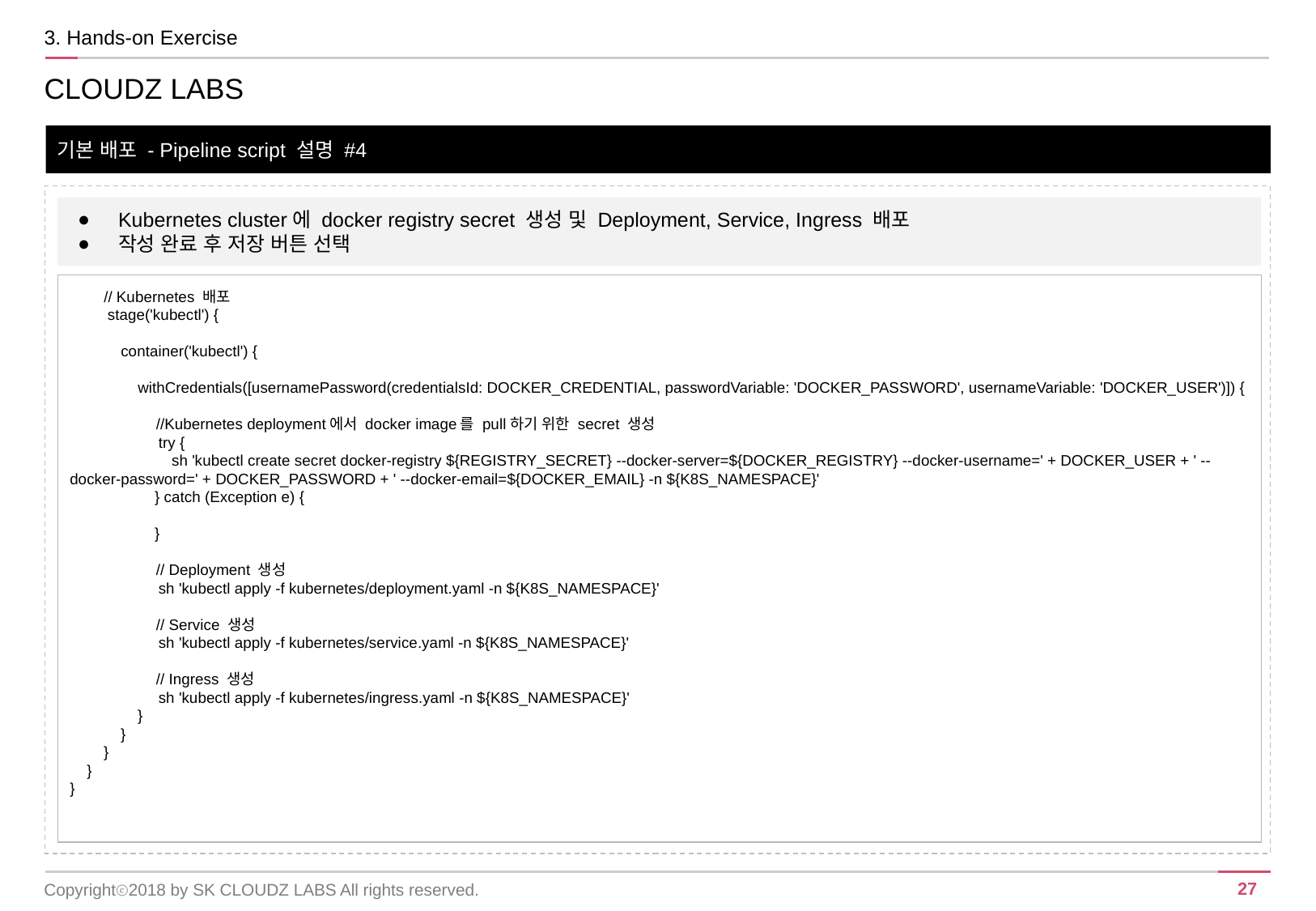

3. Hands-on Exercise

CLOUDZ LABS
기본 배포 - Pipeline script 설명 #4
Kubernetes cluster에 docker registry secret 생성 및 Deployment, Service, Ingress 배포
작성 완료 후 저장 버튼 선택
        // Kubernetes 배포
        stage('kubectl') {
            container('kubectl') {
                withCredentials([usernamePassword(credentialsId: DOCKER_CREDENTIAL, passwordVariable: 'DOCKER_PASSWORD', usernameVariable: 'DOCKER_USER')]) {

      //Kubernetes deployment에서 docker image를 pull하기 위한 secret 생성
                    try {
                        sh 'kubectl create secret docker-registry ${REGISTRY_SECRET} --docker-server=${DOCKER_REGISTRY} --docker-username=' + DOCKER_USER + ' --docker-password=' + DOCKER_PASSWORD + ' --docker-email=${DOCKER_EMAIL} -n ${K8S_NAMESPACE}'
                    } catch (Exception e) {
                    }

      // Deployment 생성
                    sh 'kubectl apply -f kubernetes/deployment.yaml -n ${K8S_NAMESPACE}'

      // Service 생성
                    sh 'kubectl apply -f kubernetes/service.yaml -n ${K8S_NAMESPACE}'

      // Ingress 생성
                    sh 'kubectl apply -f kubernetes/ingress.yaml -n ${K8S_NAMESPACE}'
                }
            }
        }
    }
}
Copyrightⓒ2018 by SK CLOUDZ LABS All rights reserved.